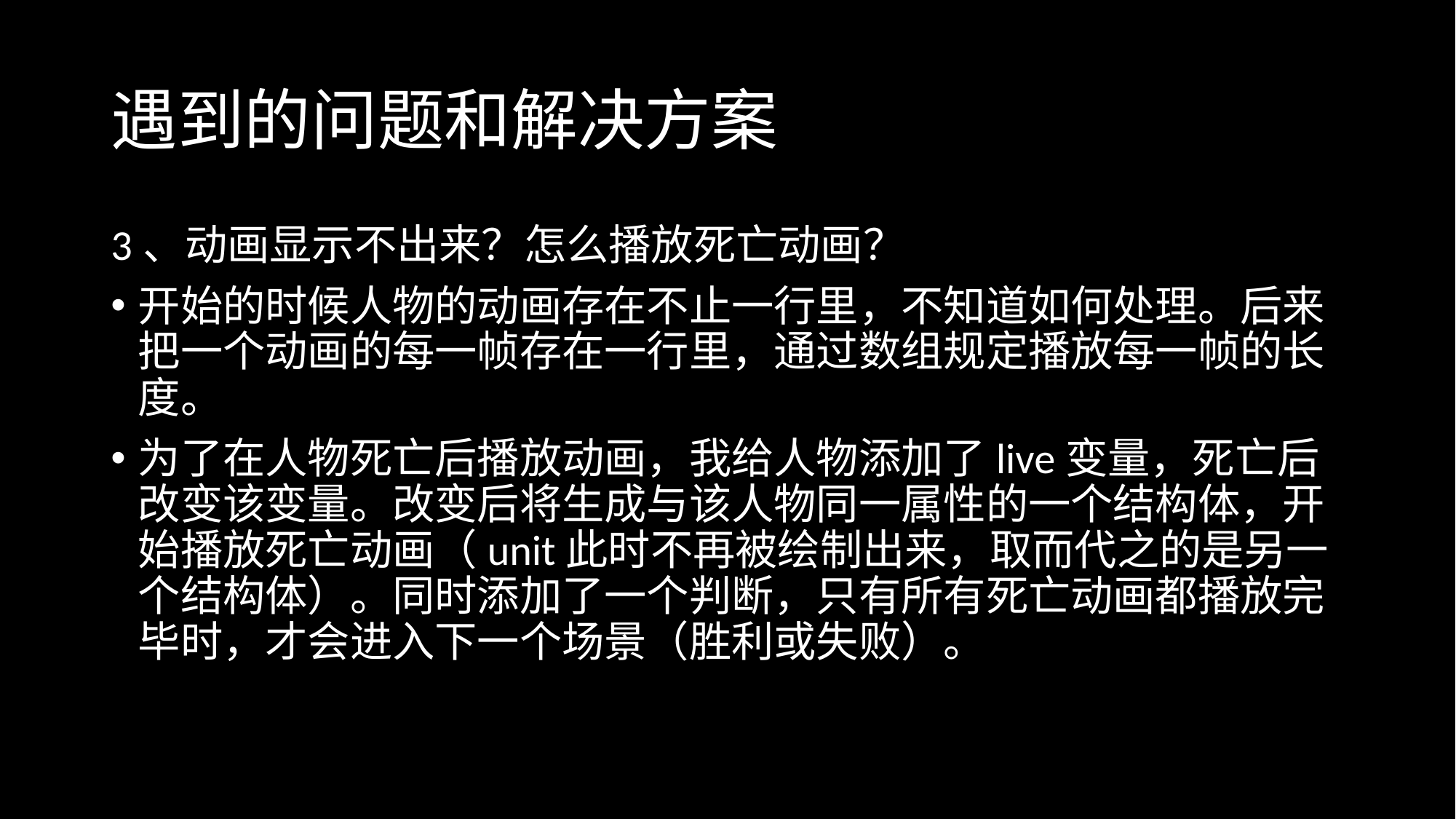

# 遇到的问题和解决方案
3、动画显示不出来？怎么播放死亡动画？
开始的时候人物的动画存在不止一行里，不知道如何处理。后来把一个动画的每一帧存在一行里，通过数组规定播放每一帧的长度。
为了在人物死亡后播放动画，我给人物添加了live变量，死亡后改变该变量。改变后将生成与该人物同一属性的一个结构体，开始播放死亡动画（unit此时不再被绘制出来，取而代之的是另一个结构体）。同时添加了一个判断，只有所有死亡动画都播放完毕时，才会进入下一个场景（胜利或失败）。